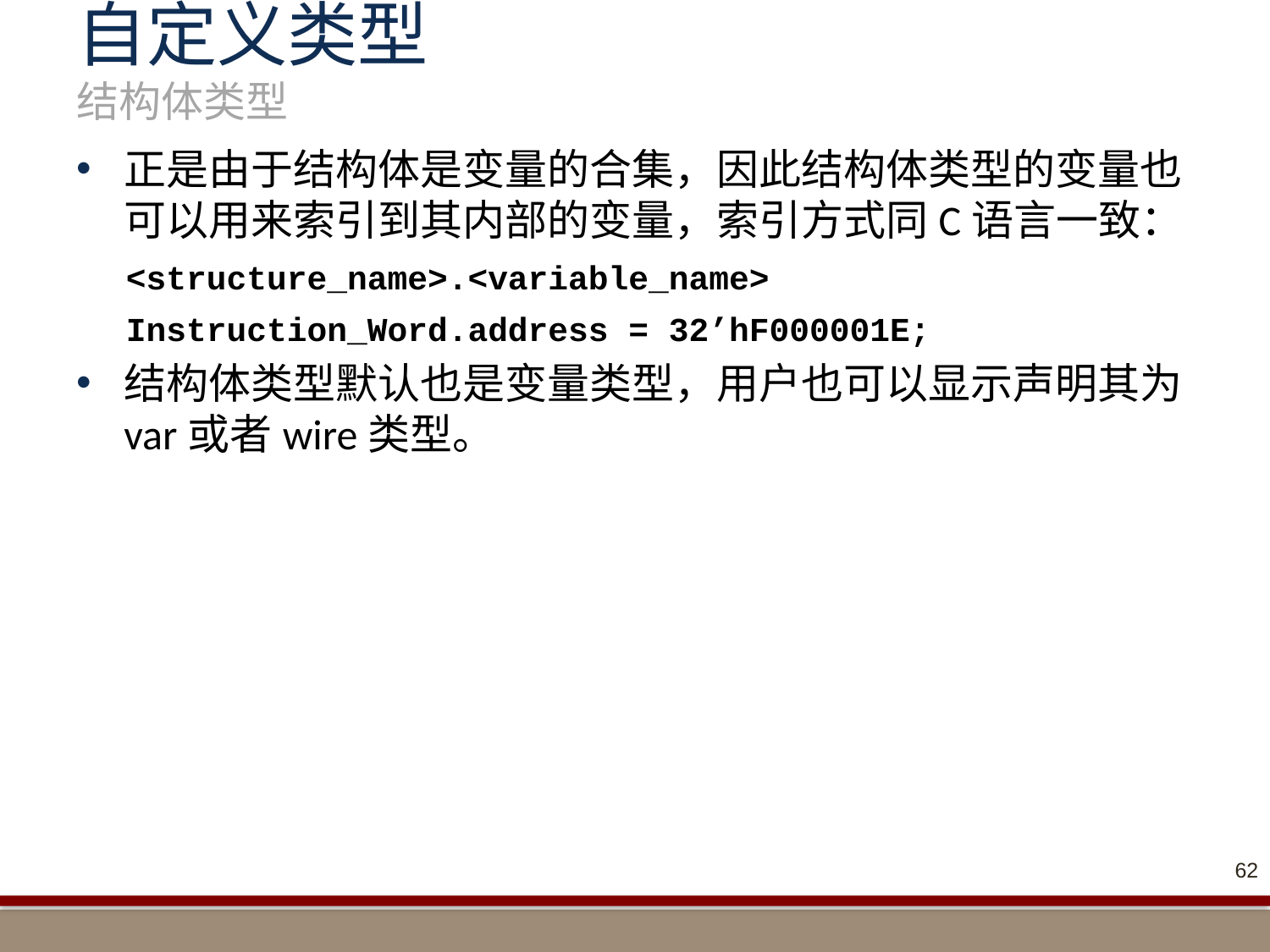

# 自定义类型 结构体类型
正是由于结构体是变量的合集，因此结构体类型的变量也可以用来索引到其内部的变量，索引方式同C语言一致：
<structure_name>.<variable_name>
Instruction_Word.address = 32’hF000001E;
结构体类型默认也是变量类型，用户也可以显示声明其为var或者wire类型。

62